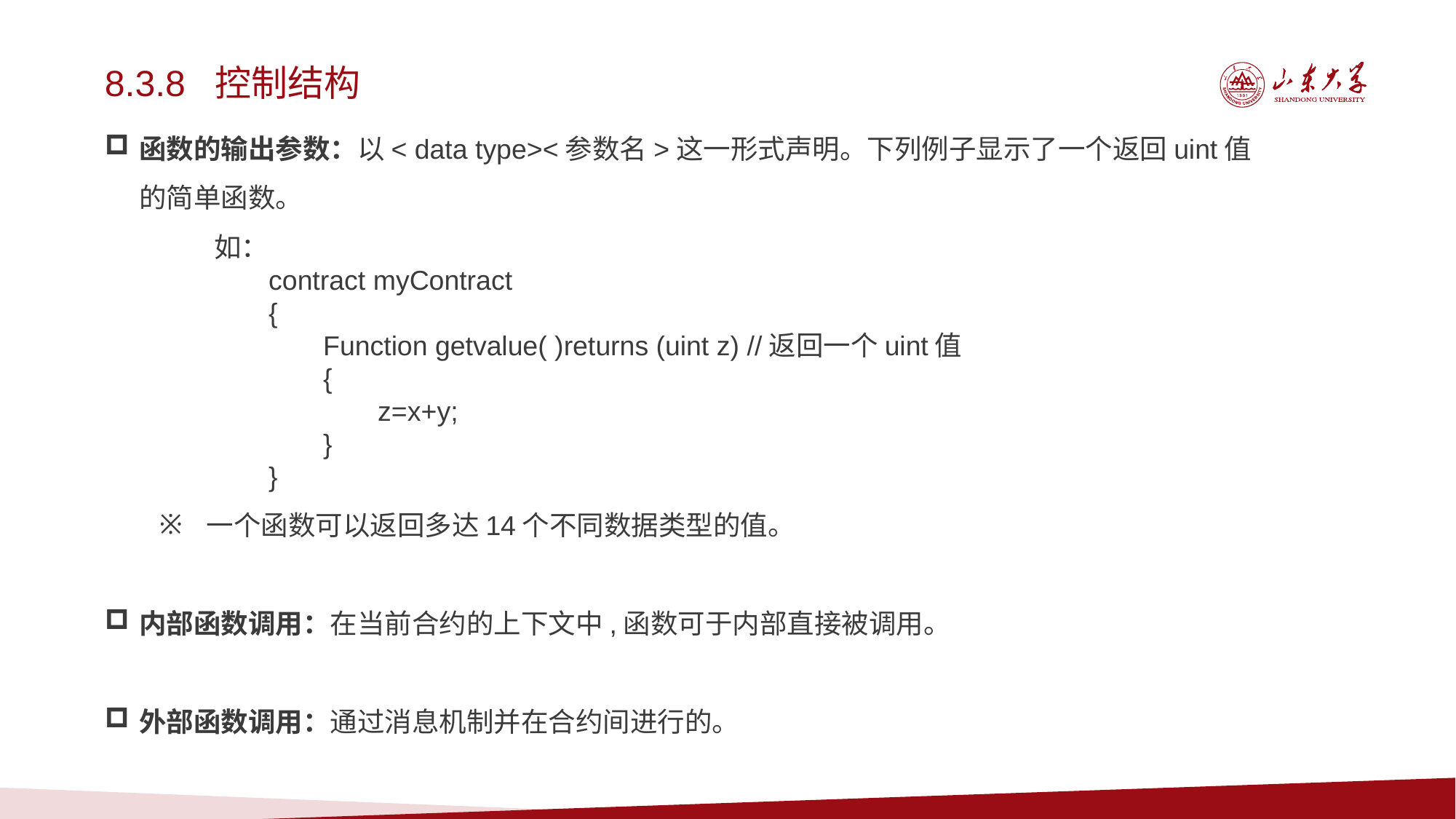

8.3.8  控制结构
函数的输出参数：以< data type><参数名>这一形式声明。下列例子显示了一个返回uint值的简单函数。
如：
contract myContract
{
Function getvalue( )returns (uint z) //返回一个uint值
{
z=x+y;
}
}
 一个函数可以返回多达14个不同数据类型的值。

内部函数调用：在当前合约的上下文中,函数可于内部直接被调用。

外部函数调用：通过消息机制并在合约间进行的。